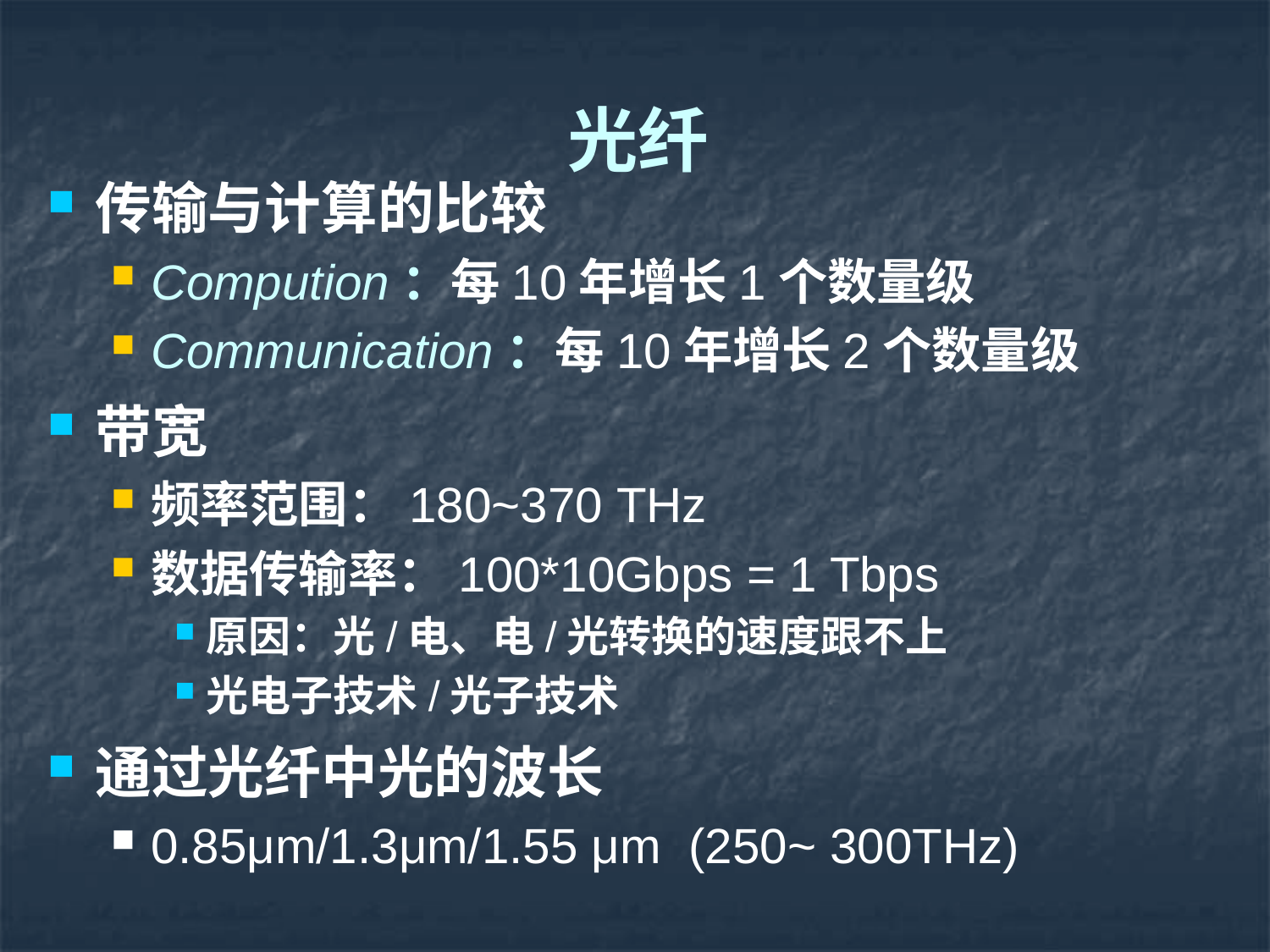

# 光纤
传输与计算的比较
Compution：每10年增长1个数量级
Communication：每10年增长2个数量级
带宽
频率范围：180~370 THz
数据传输率：100*10Gbps = 1 Tbps
原因：光/电、电/光转换的速度跟不上
光电子技术/光子技术
通过光纤中光的波长
0.85μm/1.3μm/1.55 μm  (250~ 300THz)